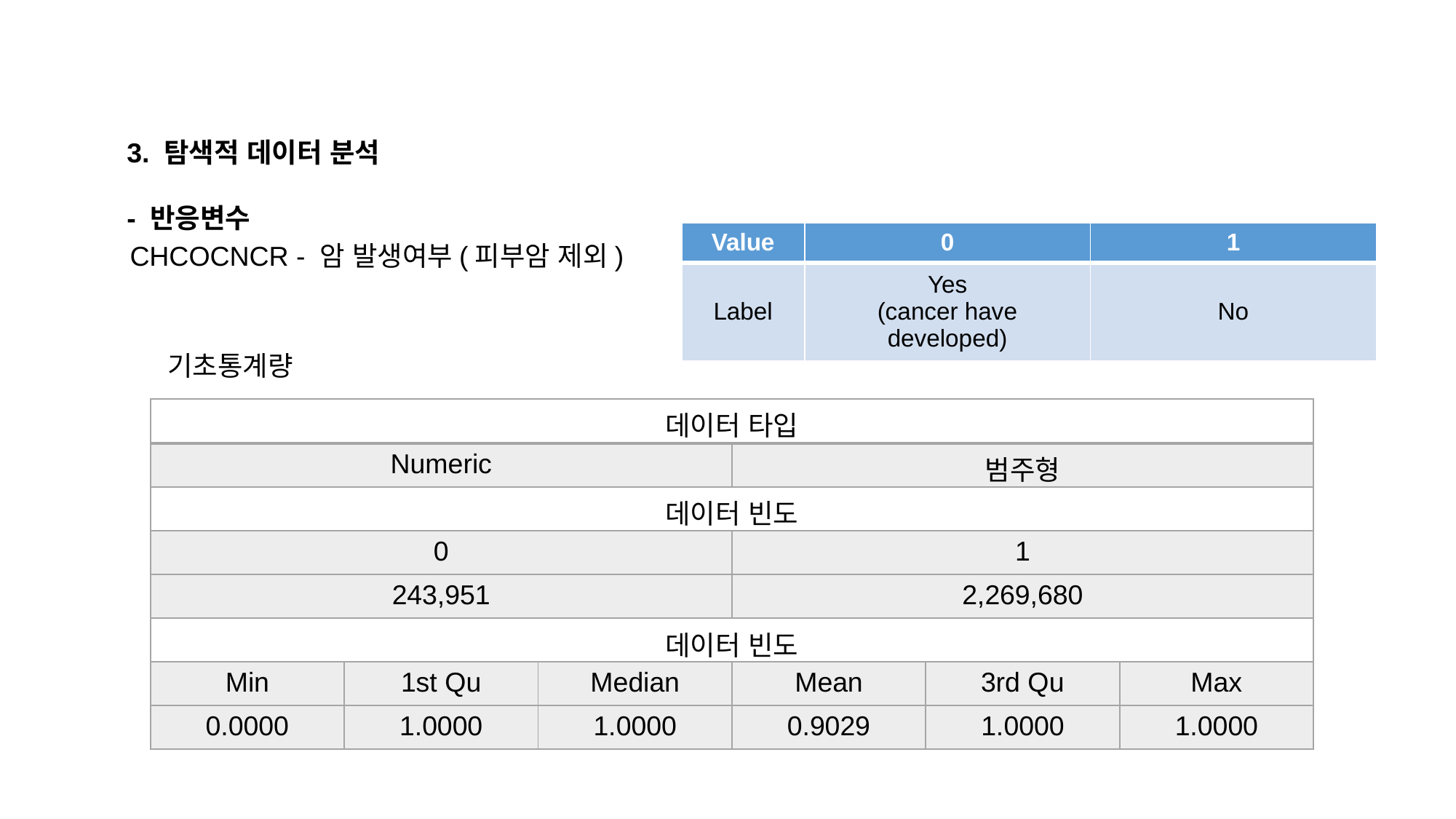

3. 탐색적 데이터 분석

- 반응변수
| Value | 0 | 1 |
| --- | --- | --- |
| Label | Yes (cancer have developed) | No |
CHCOCNCR - 암 발생여부(피부암 제외)
기초통계량
| 데이터 타입 |  |  |  |  |  |
| --- | --- | --- | --- | --- | --- |
| Numeric |  |  | 범주형 |  |  |
| 데이터 빈도 |  |  |  |  |  |
| 0 |  |  | 1 |  |  |
| 243,951 |  |  | 2,269,680 |  |  |
| 데이터 빈도 |  |  |  |  |  |
| Min | 1st Qu | Median | Mean | 3rd Qu | Max |
| 0.0000 | 1.0000 | 1.0000 | 0.9029 | 1.0000 | 1.0000 |